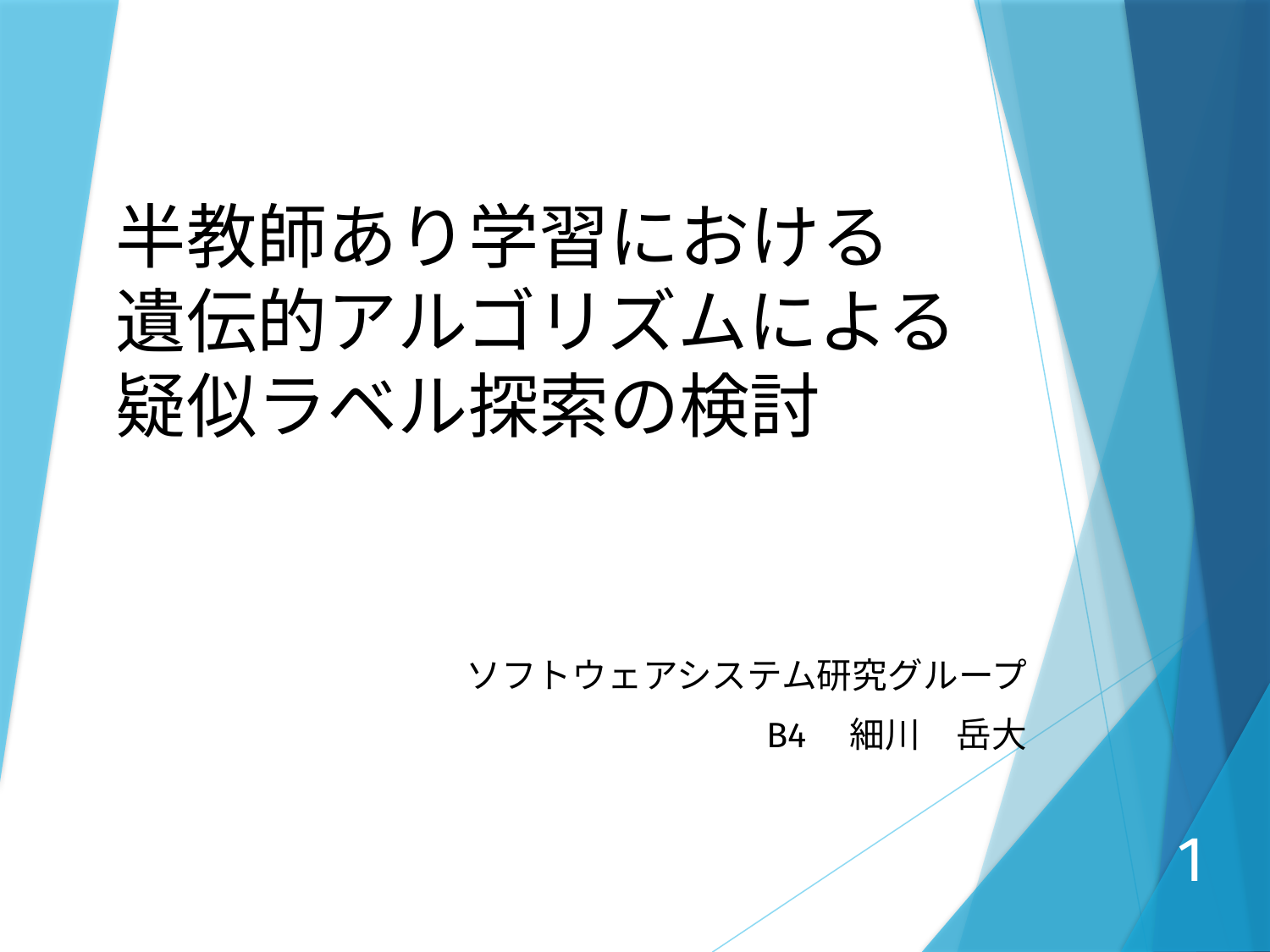

# 半教師あり学習における 遺伝的アルゴリズムによる 疑似ラベル探索の検討
ソフトウェアシステム研究グループ
B4　細川　岳大
1